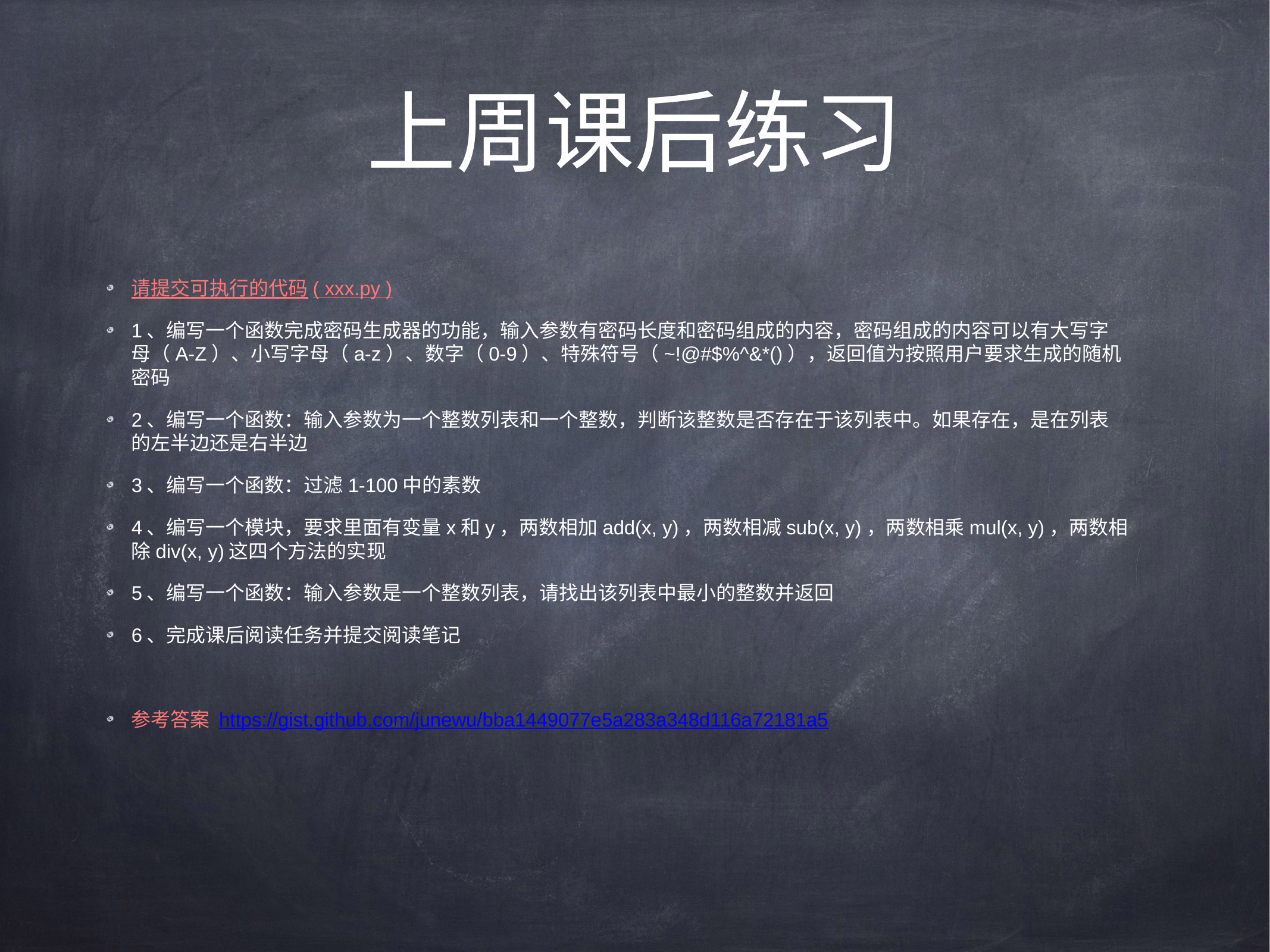

# 上周课后练习
请提交可执行的代码( xxx.py )
1、编写一个函数完成密码生成器的功能，输入参数有密码长度和密码组成的内容，密码组成的内容可以有大写字母（A-Z）、小写字母（a-z）、数字（0-9）、特殊符号（~!@#$%^&*()），返回值为按照用户要求生成的随机密码
2、编写一个函数：输入参数为一个整数列表和一个整数，判断该整数是否存在于该列表中。如果存在，是在列表的左半边还是右半边
3、编写一个函数：过滤1-100中的素数
4、编写一个模块，要求里面有变量x和y，两数相加add(x, y)，两数相减sub(x, y)，两数相乘mul(x, y)，两数相除div(x, y)这四个方法的实现
5、编写一个函数：输入参数是一个整数列表，请找出该列表中最小的整数并返回
6、完成课后阅读任务并提交阅读笔记

参考答案 https://gist.github.com/junewu/bba1449077e5a283a348d116a72181a5